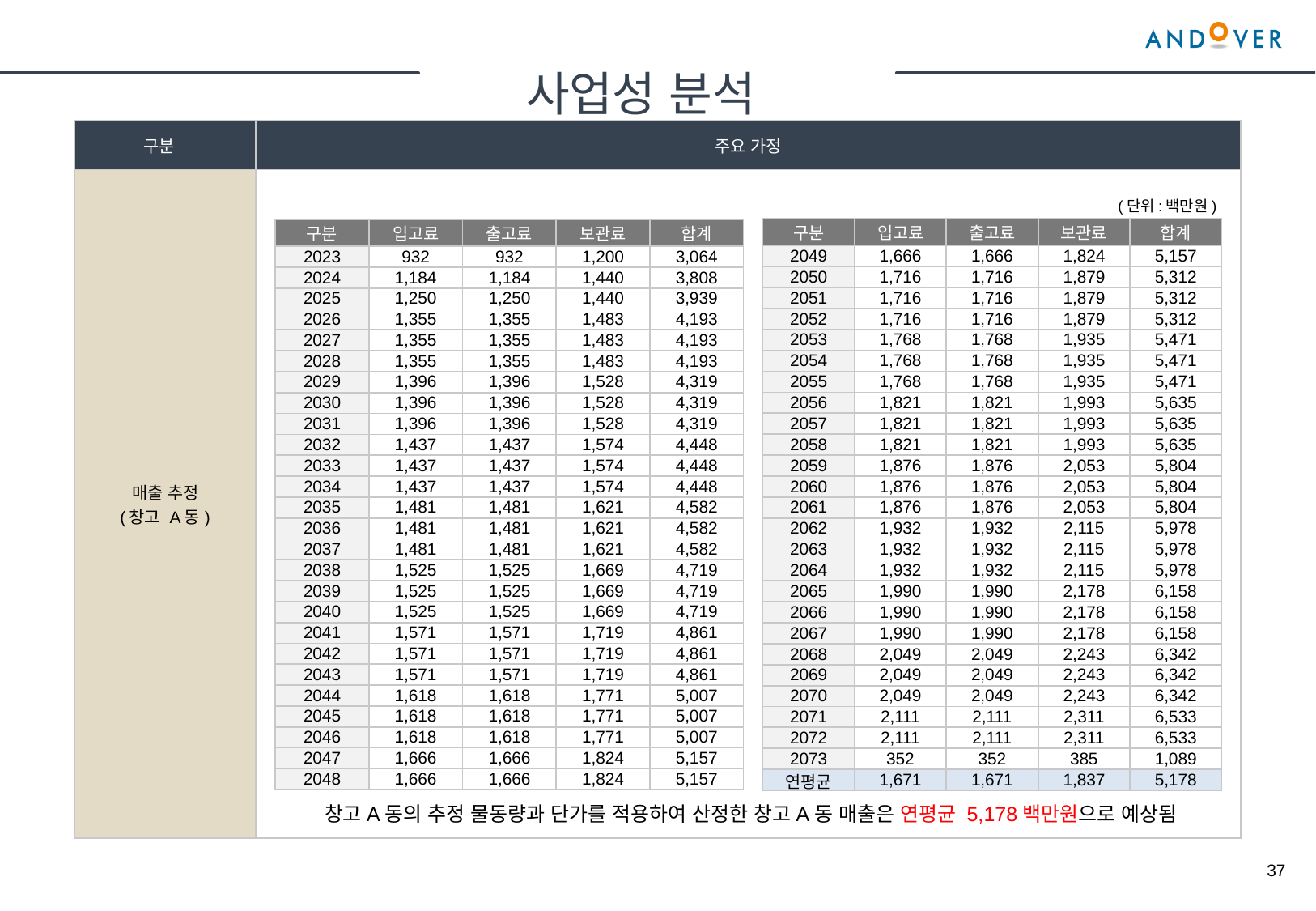

사업성 분석
| 구분 | 주요 가정 |
| --- | --- |
| 매출 추정 (창고 A동) |  |
(단위:백만원)
| 구분 | 입고료 | 출고료 | 보관료 | 합계 |
| --- | --- | --- | --- | --- |
| 2049 | 1,666 | 1,666 | 1,824 | 5,157 |
| 2050 | 1,716 | 1,716 | 1,879 | 5,312 |
| 2051 | 1,716 | 1,716 | 1,879 | 5,312 |
| 2052 | 1,716 | 1,716 | 1,879 | 5,312 |
| 2053 | 1,768 | 1,768 | 1,935 | 5,471 |
| 2054 | 1,768 | 1,768 | 1,935 | 5,471 |
| 2055 | 1,768 | 1,768 | 1,935 | 5,471 |
| 2056 | 1,821 | 1,821 | 1,993 | 5,635 |
| 2057 | 1,821 | 1,821 | 1,993 | 5,635 |
| 2058 | 1,821 | 1,821 | 1,993 | 5,635 |
| 2059 | 1,876 | 1,876 | 2,053 | 5,804 |
| 2060 | 1,876 | 1,876 | 2,053 | 5,804 |
| 2061 | 1,876 | 1,876 | 2,053 | 5,804 |
| 2062 | 1,932 | 1,932 | 2,115 | 5,978 |
| 2063 | 1,932 | 1,932 | 2,115 | 5,978 |
| 2064 | 1,932 | 1,932 | 2,115 | 5,978 |
| 2065 | 1,990 | 1,990 | 2,178 | 6,158 |
| 2066 | 1,990 | 1,990 | 2,178 | 6,158 |
| 2067 | 1,990 | 1,990 | 2,178 | 6,158 |
| 2068 | 2,049 | 2,049 | 2,243 | 6,342 |
| 2069 | 2,049 | 2,049 | 2,243 | 6,342 |
| 2070 | 2,049 | 2,049 | 2,243 | 6,342 |
| 2071 | 2,111 | 2,111 | 2,311 | 6,533 |
| 2072 | 2,111 | 2,111 | 2,311 | 6,533 |
| 2073 | 352 | 352 | 385 | 1,089 |
| 연평균 | 1,671 | 1,671 | 1,837 | 5,178 |
| 구분 | 입고료 | 출고료 | 보관료 | 합계 |
| --- | --- | --- | --- | --- |
| 2023 | 932 | 932 | 1,200 | 3,064 |
| 2024 | 1,184 | 1,184 | 1,440 | 3,808 |
| 2025 | 1,250 | 1,250 | 1,440 | 3,939 |
| 2026 | 1,355 | 1,355 | 1,483 | 4,193 |
| 2027 | 1,355 | 1,355 | 1,483 | 4,193 |
| 2028 | 1,355 | 1,355 | 1,483 | 4,193 |
| 2029 | 1,396 | 1,396 | 1,528 | 4,319 |
| 2030 | 1,396 | 1,396 | 1,528 | 4,319 |
| 2031 | 1,396 | 1,396 | 1,528 | 4,319 |
| 2032 | 1,437 | 1,437 | 1,574 | 4,448 |
| 2033 | 1,437 | 1,437 | 1,574 | 4,448 |
| 2034 | 1,437 | 1,437 | 1,574 | 4,448 |
| 2035 | 1,481 | 1,481 | 1,621 | 4,582 |
| 2036 | 1,481 | 1,481 | 1,621 | 4,582 |
| 2037 | 1,481 | 1,481 | 1,621 | 4,582 |
| 2038 | 1,525 | 1,525 | 1,669 | 4,719 |
| 2039 | 1,525 | 1,525 | 1,669 | 4,719 |
| 2040 | 1,525 | 1,525 | 1,669 | 4,719 |
| 2041 | 1,571 | 1,571 | 1,719 | 4,861 |
| 2042 | 1,571 | 1,571 | 1,719 | 4,861 |
| 2043 | 1,571 | 1,571 | 1,719 | 4,861 |
| 2044 | 1,618 | 1,618 | 1,771 | 5,007 |
| 2045 | 1,618 | 1,618 | 1,771 | 5,007 |
| 2046 | 1,618 | 1,618 | 1,771 | 5,007 |
| 2047 | 1,666 | 1,666 | 1,824 | 5,157 |
| 2048 | 1,666 | 1,666 | 1,824 | 5,157 |
창고A동의 추정 물동량과 단가를 적용하여 산정한 창고A동 매출은 연평균 5,178백만원으로 예상됨
37